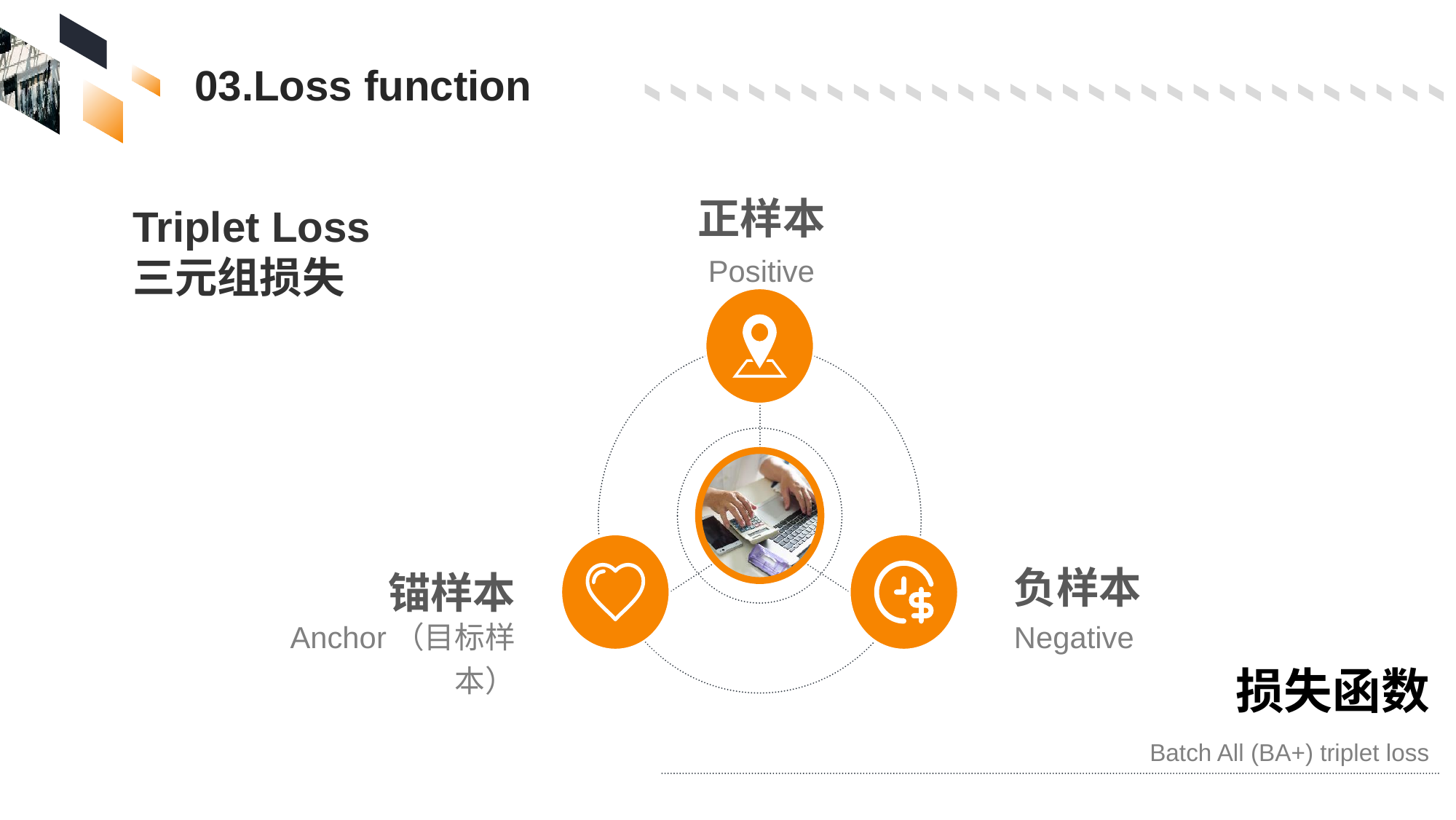

03.Loss function

正样本
Positive
Triplet Loss 三元组损失

负样本
Negative
锚样本
Anchor（目标样本）
损失函数
 Batch All (BA+) triplet loss